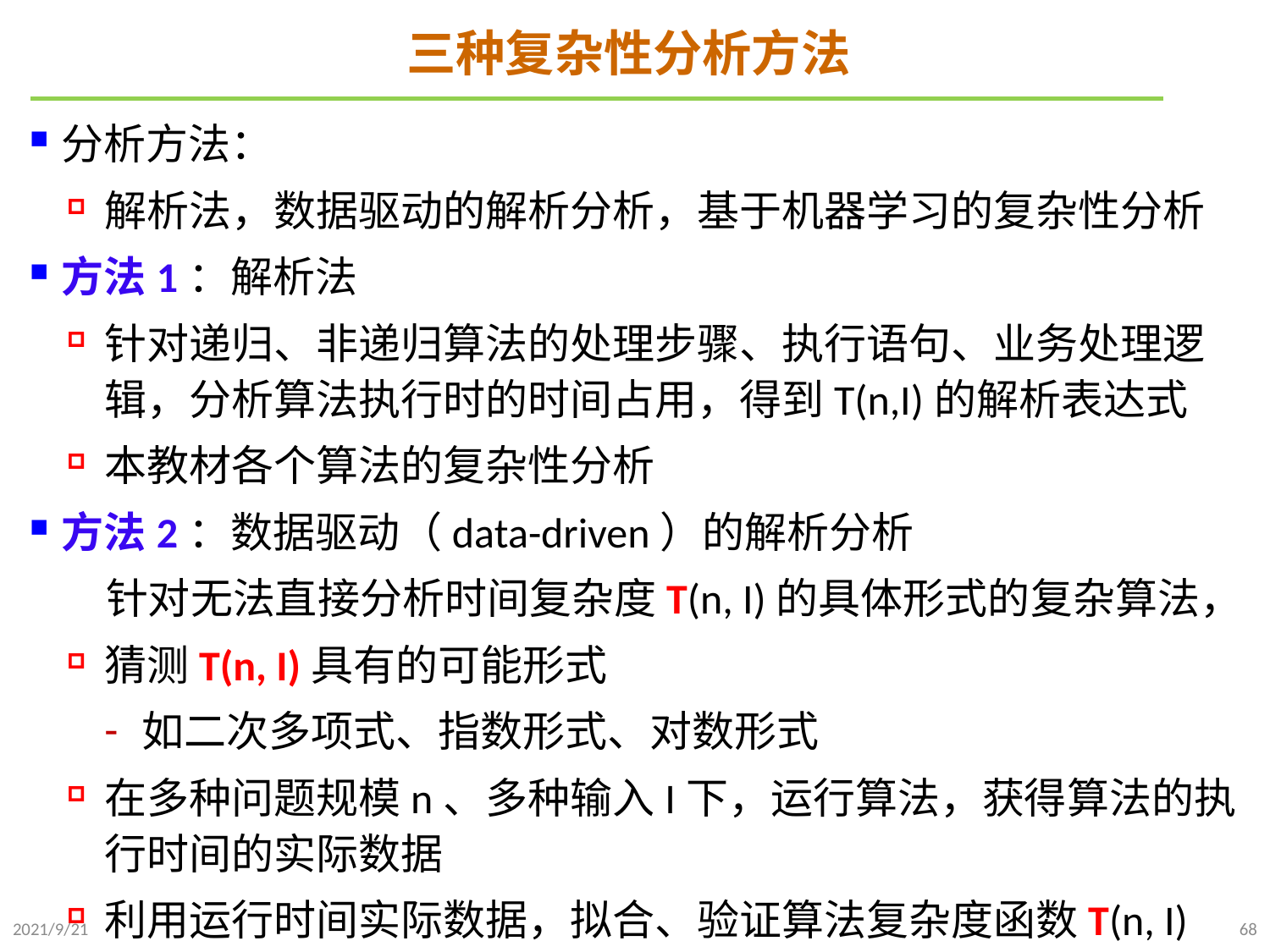

# 三种复杂性分析方法
分析方法：
解析法，数据驱动的解析分析，基于机器学习的复杂性分析
方法1：解析法
针对递归、非递归算法的处理步骤、执行语句、业务处理逻辑，分析算法执行时的时间占用，得到T(n,I)的解析表达式
本教材各个算法的复杂性分析
方法2：数据驱动（data-driven）的解析分析
   针对无法直接分析时间复杂度T(n, I)的具体形式的复杂算法，
猜测T(n, I)具有的可能形式
如二次多项式、指数形式、对数形式
在多种问题规模n、多种输入I下，运行算法，获得算法的执行时间的实际数据
利用运行时间实际数据，拟合、验证算法复杂度函数T(n, I)

2021/9/21
68